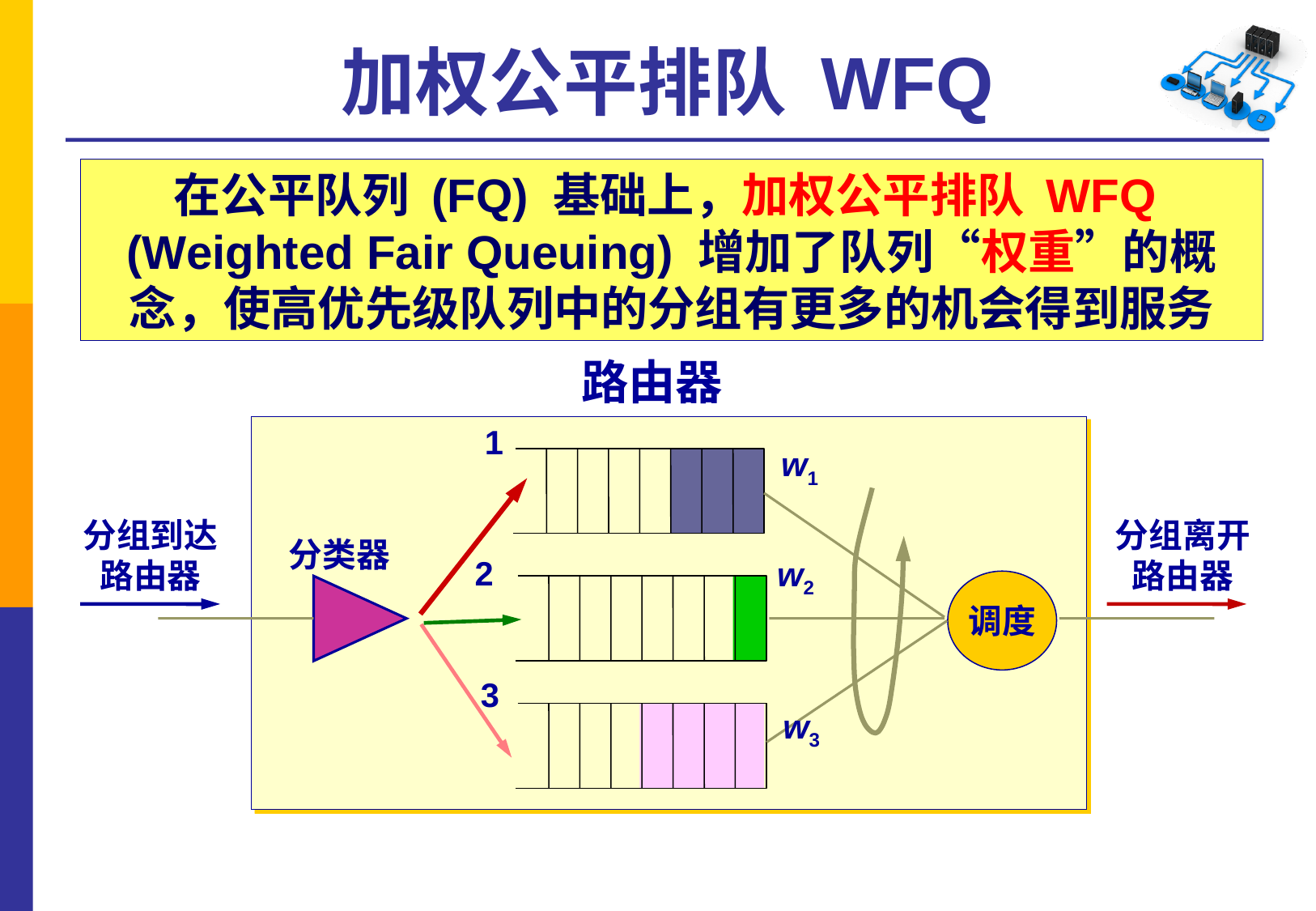

# 加权公平排队 WFQ
在公平队列 (FQ) 基础上，加权公平排队 WFQ
(Weighted Fair Queuing) 增加了队列“权重”的概念，使高优先级队列中的分组有更多的机会得到服务
路由器
1

w1

分组到达
路由器
分组离开
路由器
分类器
2
w2
调度

3
w3